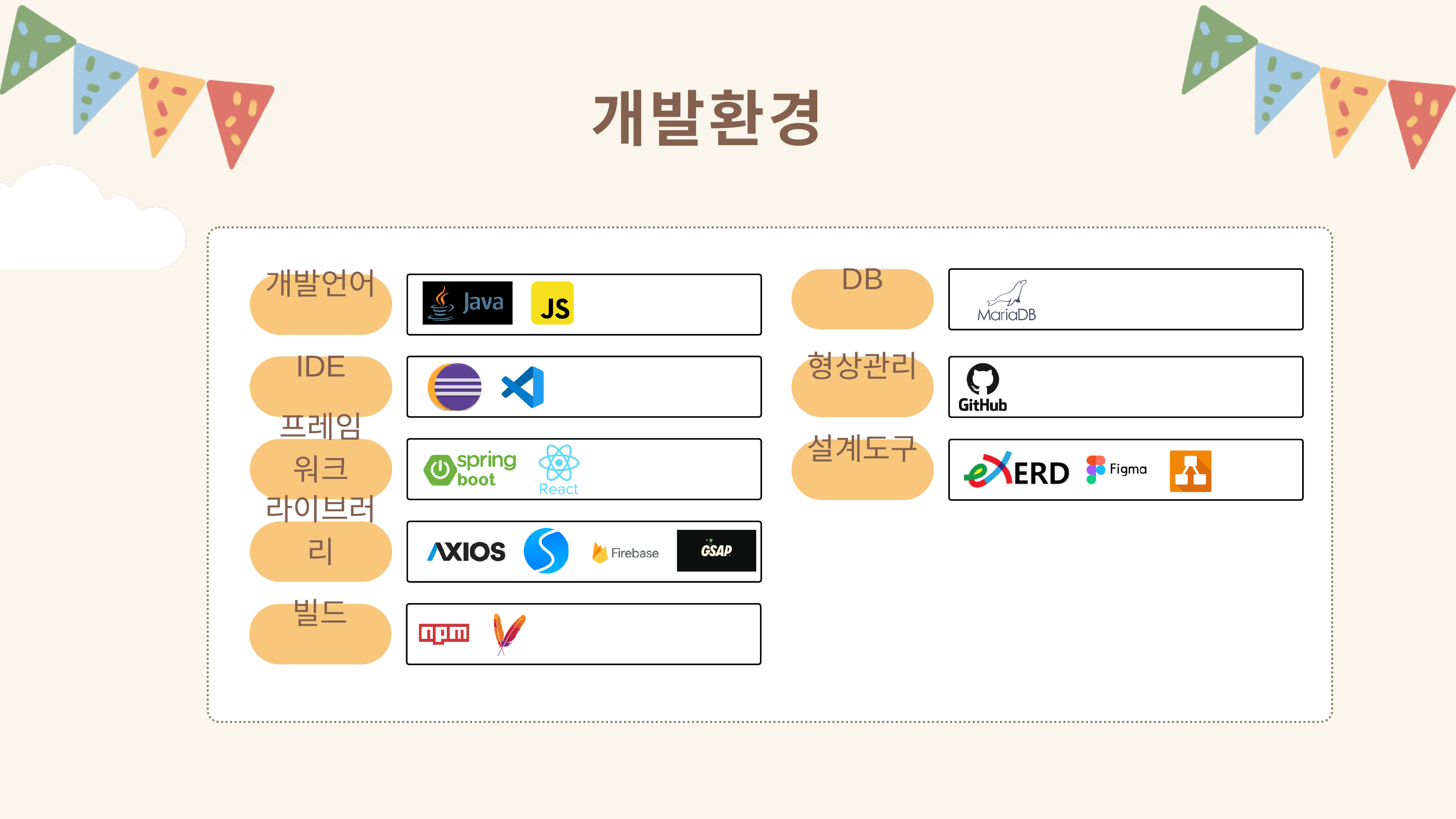

개발환경

DB

개발언어

IDE

형상관리

프레임 워크

설계도구

라이브러리

빌드